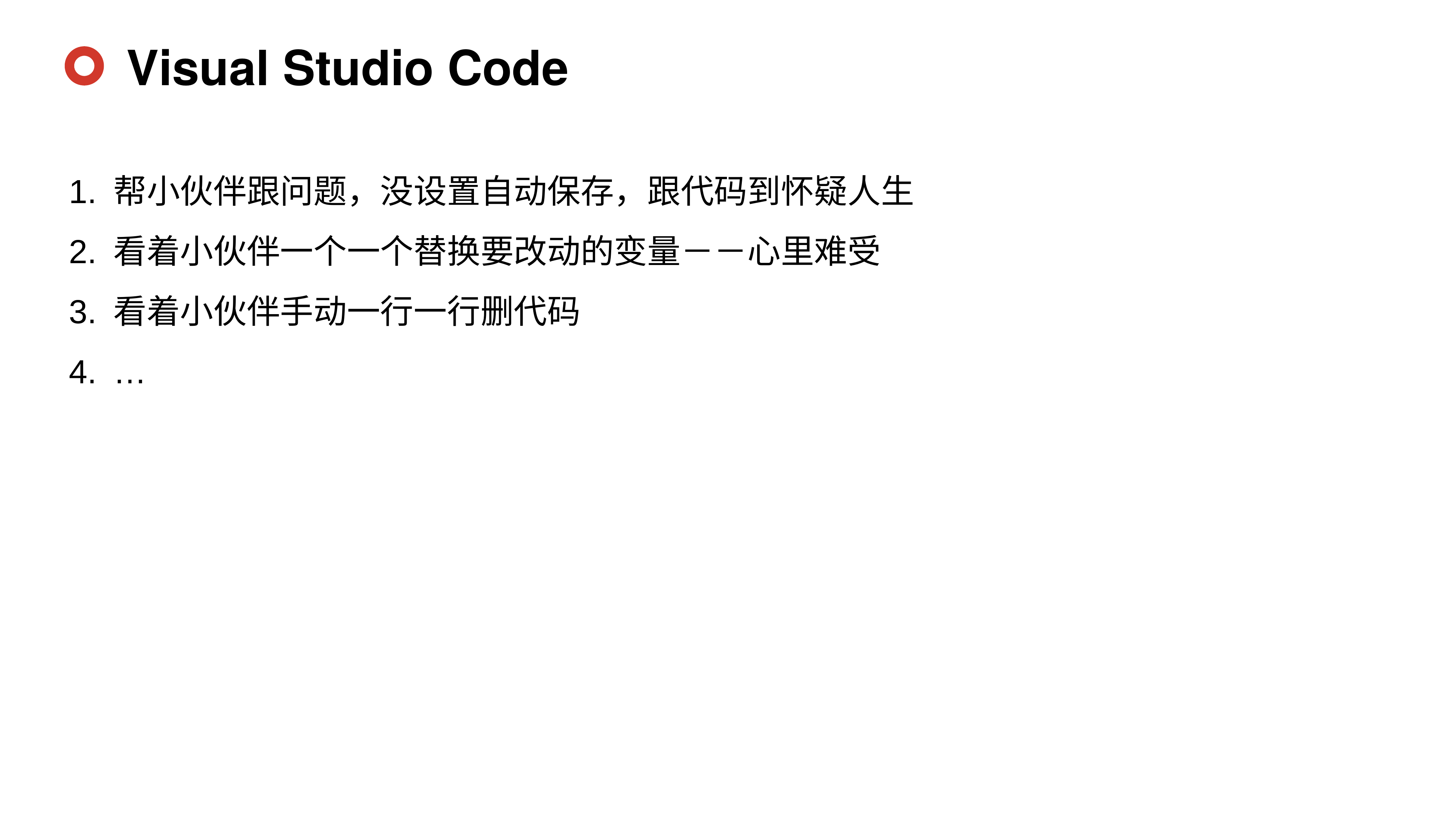

Visual Studio Code

帮小伙伴跟问题，没设置自动保存，跟代码到怀疑人生
看着小伙伴一个一个替换要改动的变量－－心里难受
看着小伙伴手动一行一行删代码
…